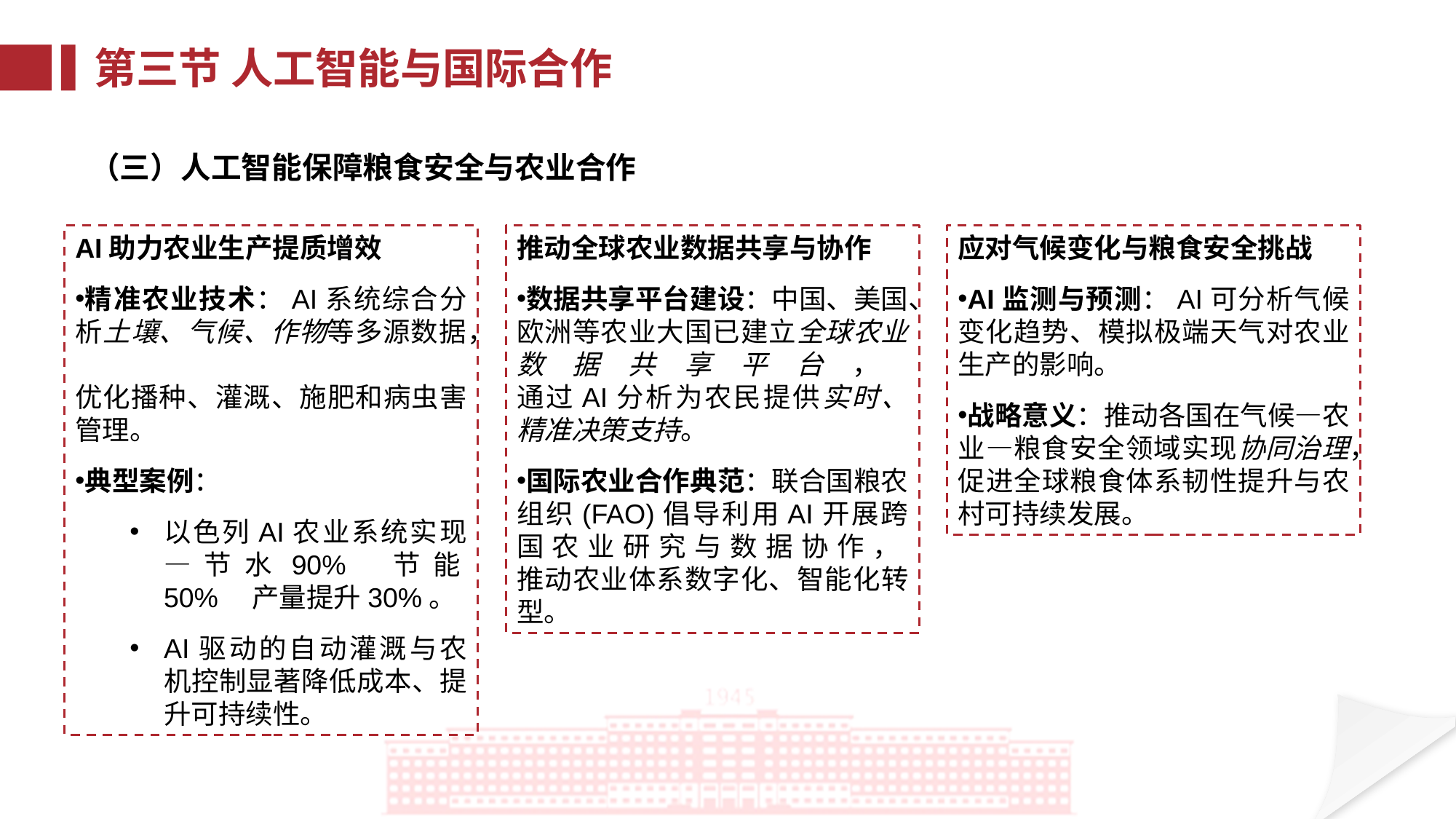

第三节 人工智能与国际合作

（三）人工智能保障粮食安全与农业合作
应对气候变化与粮食安全挑战
AI监测与预测：AI可分析气候变化趋势、模拟极端天气对农业生产的影响。
战略意义：推动各国在气候—农业—粮食安全领域实现协同治理，促进全球粮食体系韧性提升与农村可持续发展。
推动全球农业数据共享与协作
数据共享平台建设：中国、美国、欧洲等农业大国已建立全球农业数据共享平台，
通过AI分析为农民提供实时、精准决策支持。
国际农业合作典范：联合国粮农组织(FAO)倡导利用AI开展跨国农业研究与数据协作，
推动农业体系数字化、智能化转型。
AI助力农业生产提质增效
精准农业技术：AI系统综合分析土壤、气候、作物等多源数据，
优化播种、灌溉、施肥和病虫害管理。
典型案例：
以色列AI农业系统实现—节水90% 节能50% 产量提升30%。
AI驱动的自动灌溉与农机控制显著降低成本、提升可持续性。